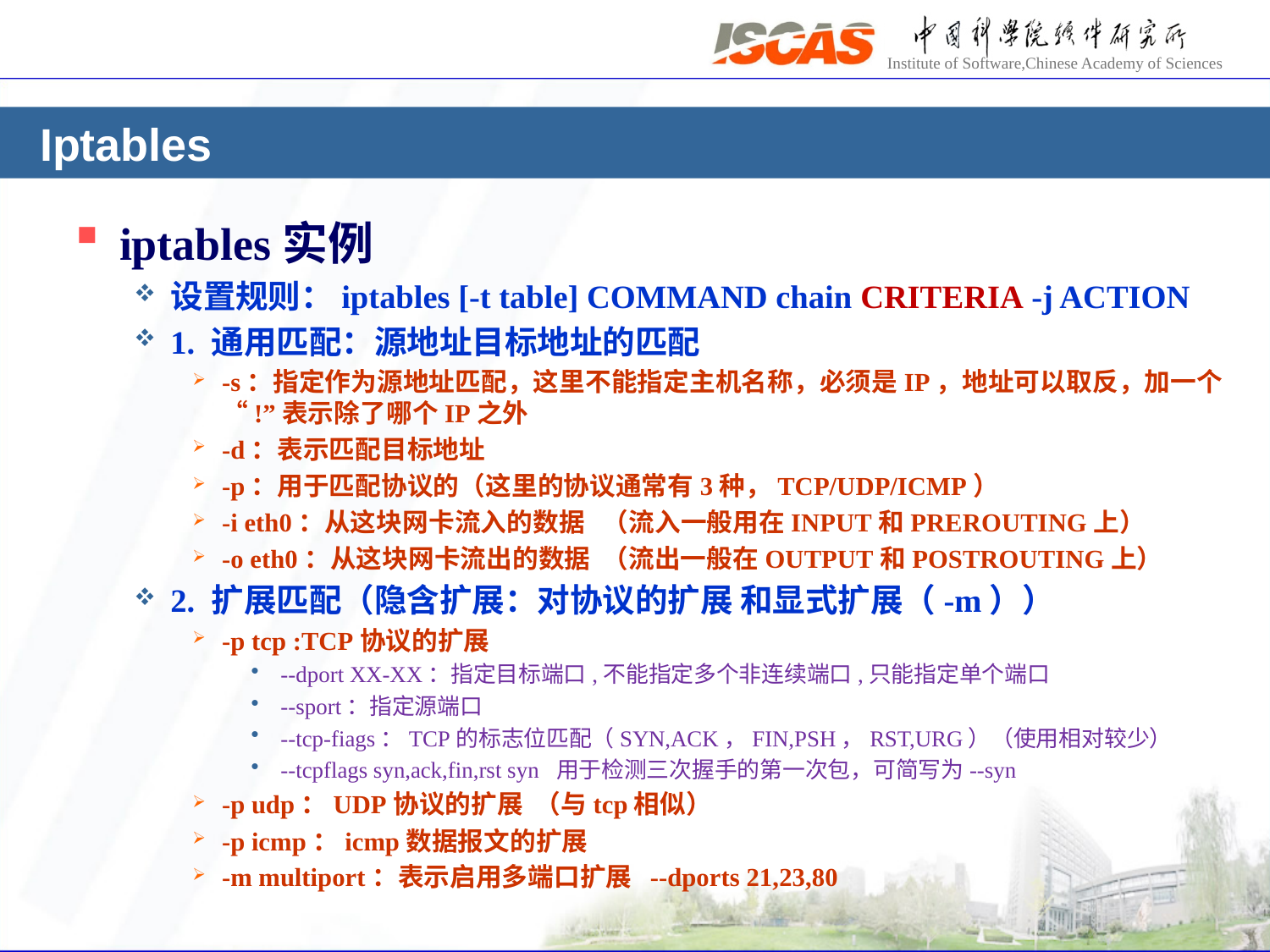

# Iptables
iptables实例
设置规则：iptables [-t table] COMMAND chain CRITERIA -j ACTION
1. 通用匹配：源地址目标地址的匹配
-s：指定作为源地址匹配，这里不能指定主机名称，必须是IP，地址可以取反，加一个“!”表示除了哪个IP之外
-d：表示匹配目标地址
-p：用于匹配协议的（这里的协议通常有3种，TCP/UDP/ICMP）
-i eth0：从这块网卡流入的数据   （流入一般用在INPUT和PREROUTING上）
-o eth0：从这块网卡流出的数据  （流出一般在OUTPUT和POSTROUTING上）
2. 扩展匹配（隐含扩展：对协议的扩展 和显式扩展（-m））
-p tcp :TCP协议的扩展
--dport XX-XX：指定目标端口,不能指定多个非连续端口,只能指定单个端口
--sport：指定源端口
--tcp-fiags：TCP的标志位匹配（SYN,ACK，FIN,PSH，RST,URG）（使用相对较少）
--tcpflags syn,ack,fin,rst syn  用于检测三次握手的第一次包，可简写为--syn
-p udp：UDP协议的扩展  （与tcp相似）
-p icmp：icmp数据报文的扩展
-m multiport：表示启用多端口扩展  --dports 21,23,80